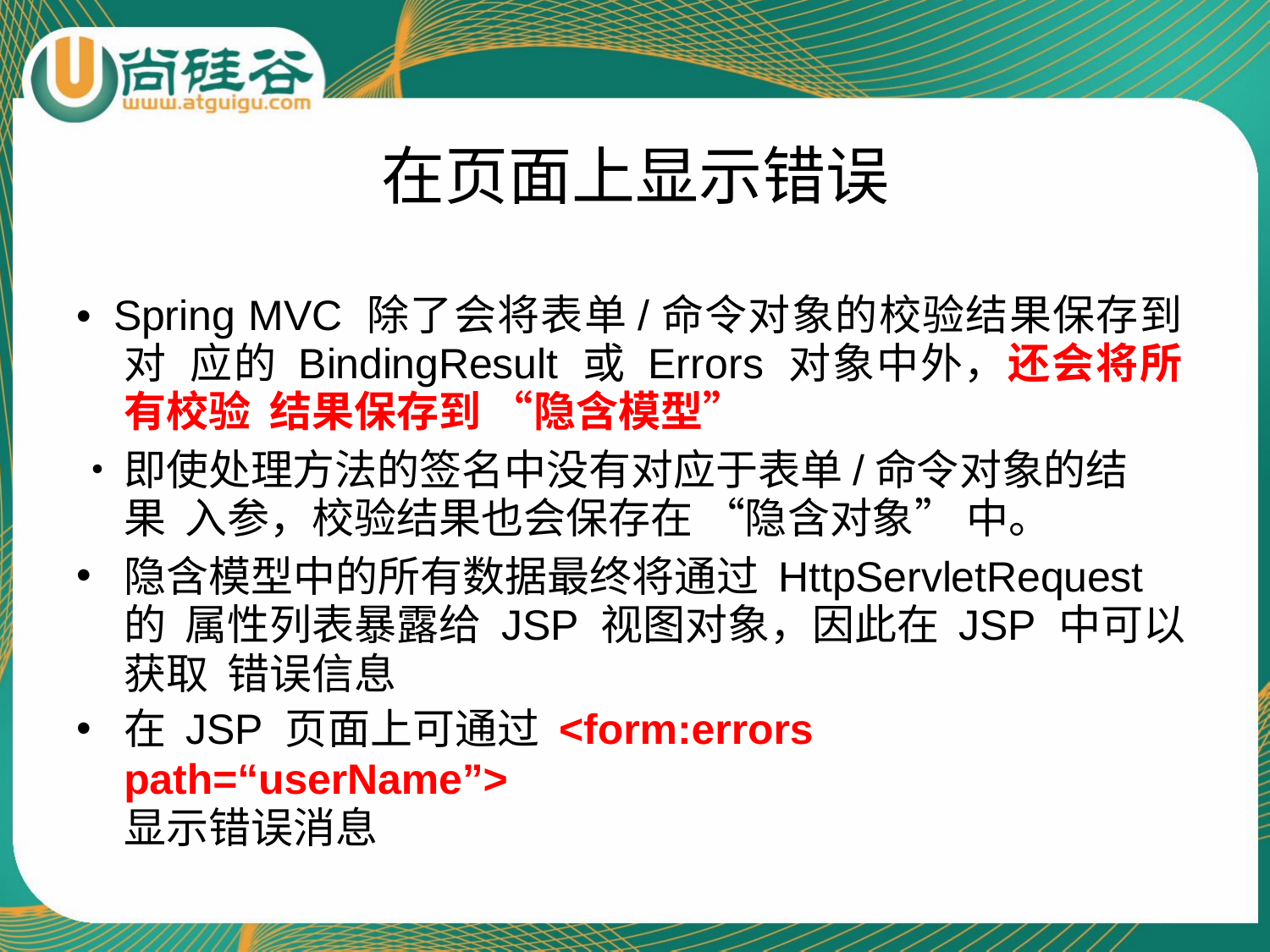

# 在页面上显示错误
• Spring MVC 除了会将表单/命令对象的校验结果保存到对  应的 BindingResult 或 Errors 对象中外，还会将所有校验  结果保存到 “隐含模型”
•	即使处理方法的签名中没有对应于表单/命令对象的结果  入参，校验结果也会保存在 “隐含对象” 中。
隐含模型中的所有数据最终将通过 HttpServletRequest 的  属性列表暴露给 JSP 视图对象，因此在 JSP 中可以获取  错误信息
在 JSP 页面上可通过 <form:errors path=“userName”>
显示错误消息